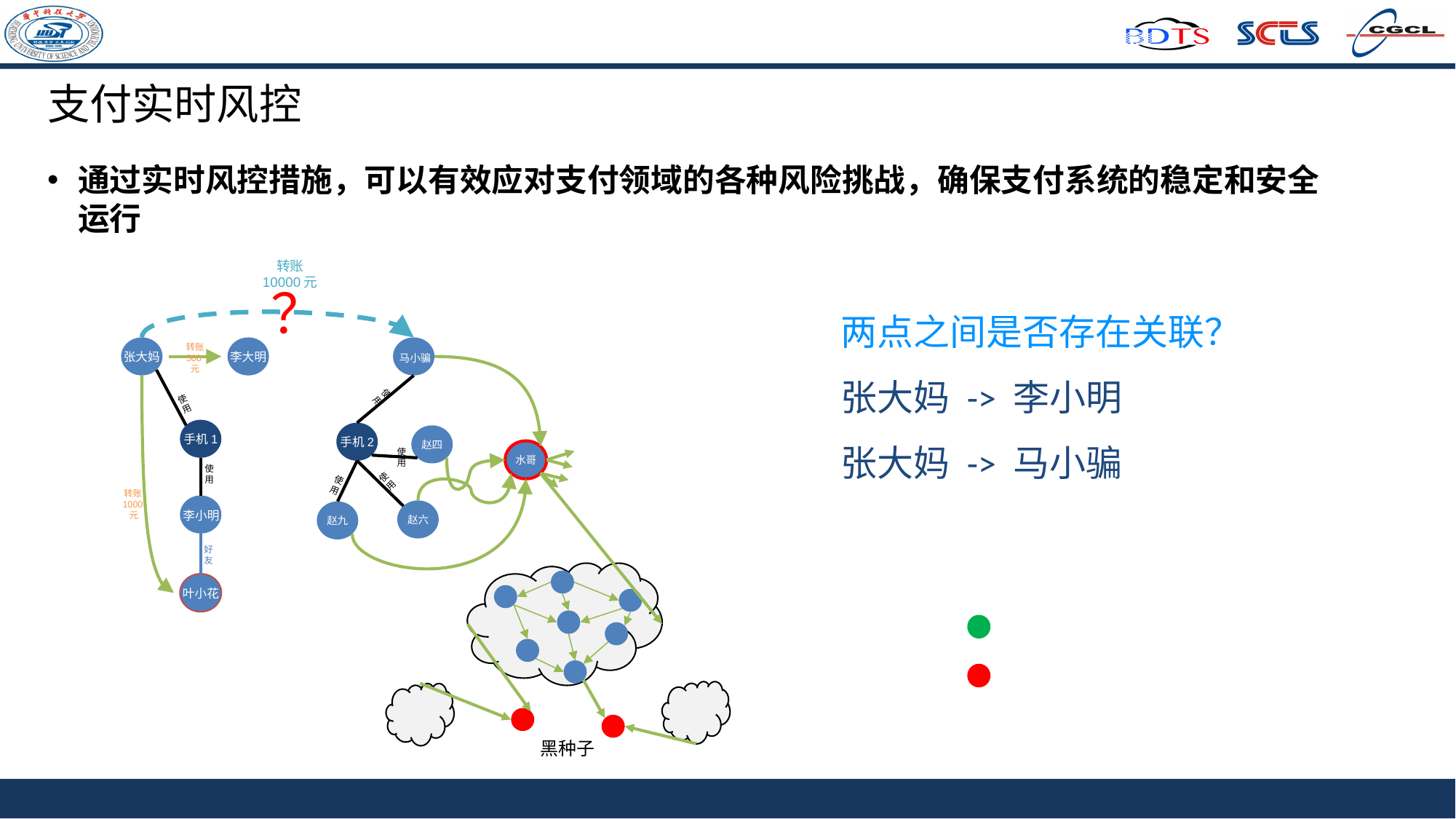

# 支付实时风控
通过实时风控措施，可以有效应对支付领域的各种风险挑战，确保支付系统的稳定和安全运行
转账
10000元
？

张大妈

李大明

马小骗
转账
500元
使用
使用

手机1

手机2

赵四
使用

水哥
使用
使用
使用
转账1000元

李小明

赵六

赵九
好友

叶小花
两点之间是否存在关联？
张大妈 -> 李小明
张大妈 -> 马小骗

黑种子

42